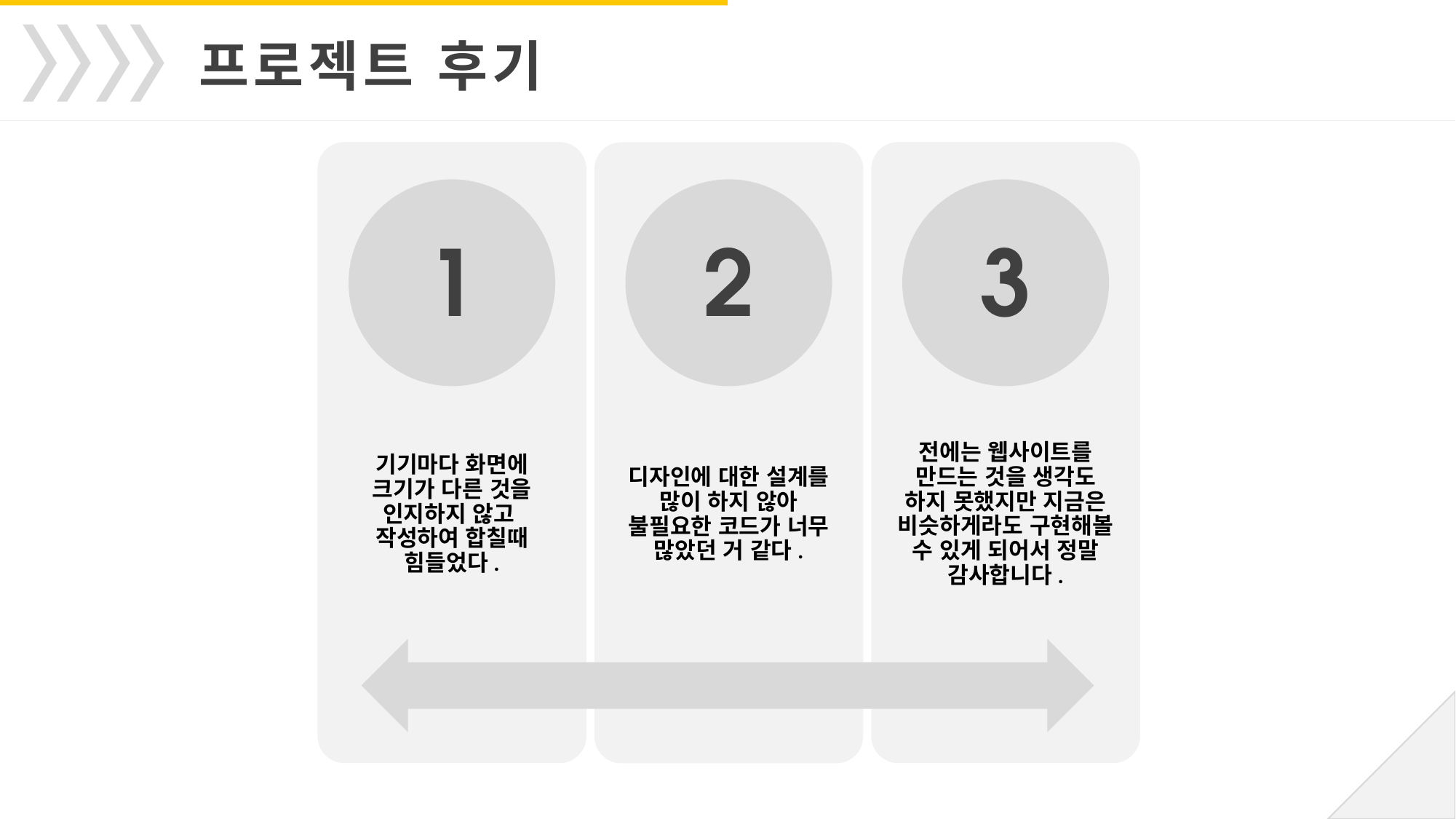

프로젝트 후기
기기마다 화면에 크기가 다른 것을 인지하지 않고  작성하여 합칠때 힘들었다.
전에는 웹사이트를 만드는 것을 생각도 하지 못했지만 지금은 비슷하게라도 구현해볼 수 있게 되어서 정말 감사합니다.
디자인에 대한 설계를 많이 하지 않아 불필요한 코드가 너무 많았던 거 같다.

3
2
1